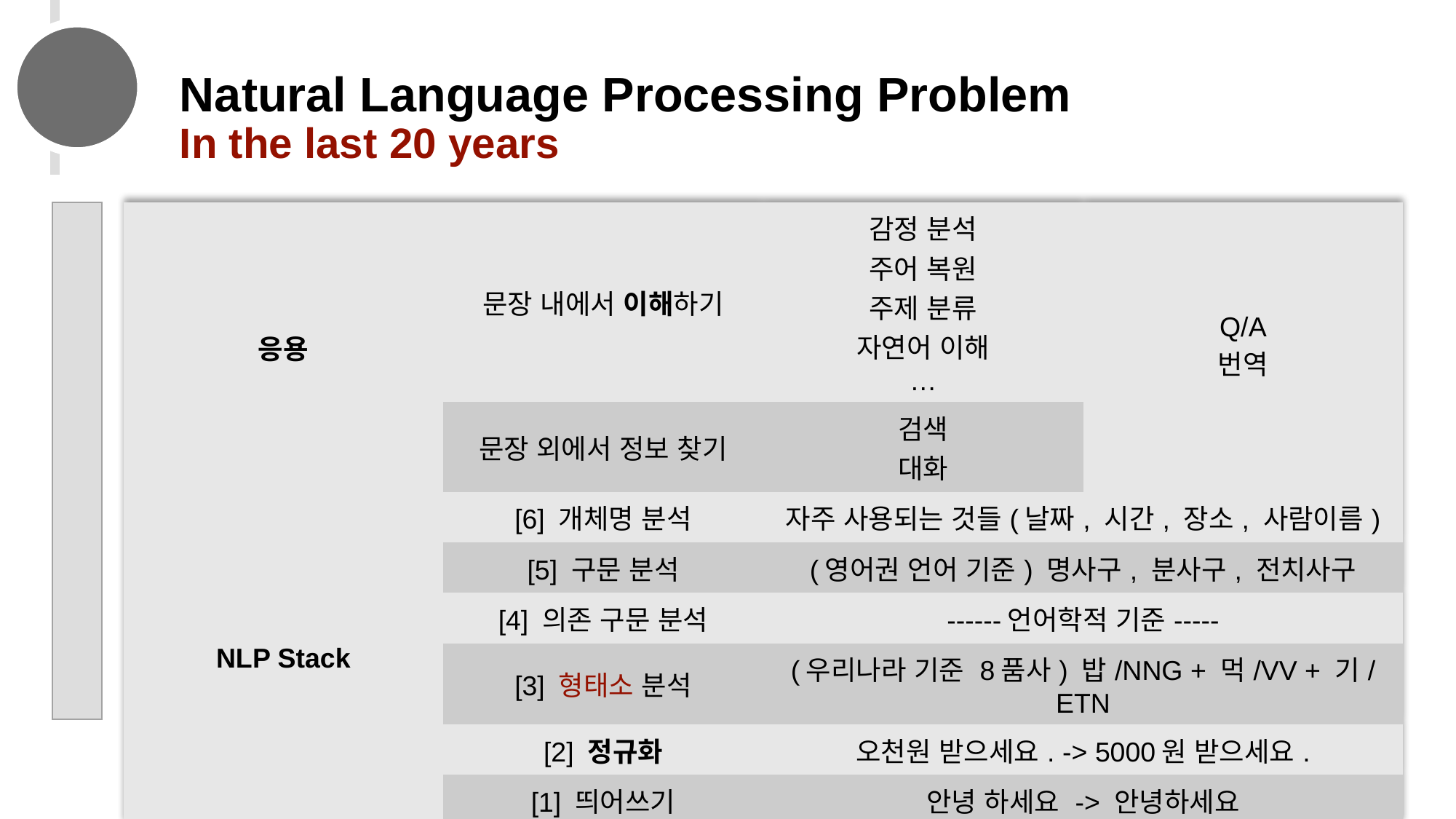

Natural Language Processing Problem
In the last 20 years

| 응용 | 문장 내에서 이해하기 | 감정 분석 주어 복원 주제 분류 자연어 이해 … | Q/A 번역 |
| --- | --- | --- | --- |
|  | 문장 외에서 정보 찾기 | 검색 대화 |  |
| NLP Stack | [6] 개체명 분석 | 자주 사용되는 것들(날짜, 시간, 장소, 사람이름) |  |
|  | [5] 구문 분석 | (영어권 언어 기준) 명사구, 분사구, 전치사구 |  |
|  | [4] 의존 구문 분석 | ------언어학적 기준----- |  |
|  | [3] 형태소 분석 | (우리나라 기준 8품사) 밥/NNG + 먹/VV + 기/ETN |  |
|  | [2] 정규화 | 오천원 받으세요. -> 5000원 받으세요. |  |
|  | [1] 띄어쓰기 | 안녕 하세요 -> 안녕하세요 |  |